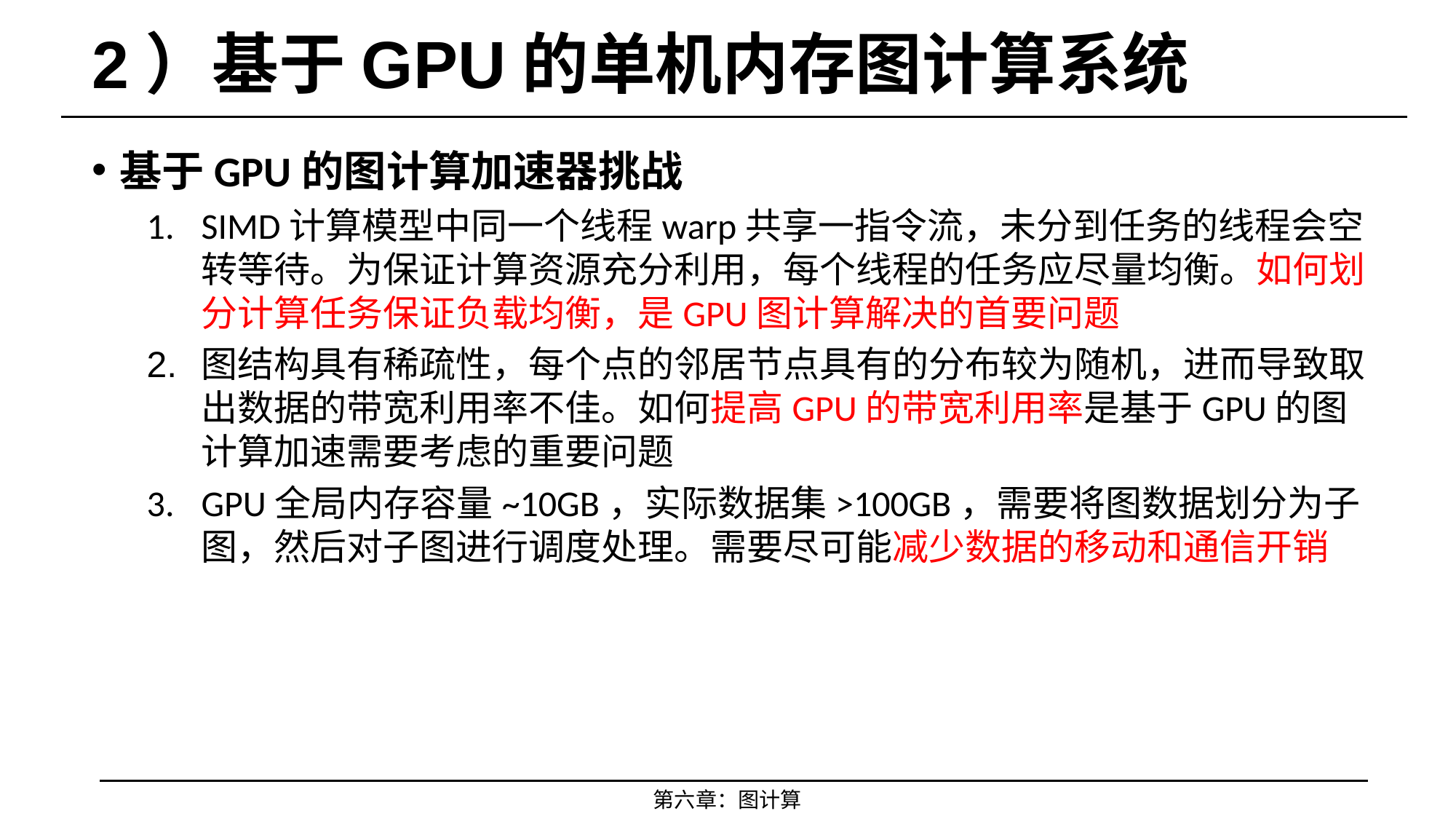

# 2）基于GPU的单机内存图计算系统
基于GPU的图计算加速器挑战
SIMD计算模型中同一个线程warp共享一指令流，未分到任务的线程会空转等待。为保证计算资源充分利用，每个线程的任务应尽量均衡。如何划分计算任务保证负载均衡，是GPU图计算解决的首要问题
图结构具有稀疏性，每个点的邻居节点具有的分布较为随机，进而导致取出数据的带宽利用率不佳。如何提高GPU的带宽利用率是基于GPU的图计算加速需要考虑的重要问题
GPU全局内存容量~10GB，实际数据集>100GB，需要将图数据划分为子图，然后对子图进行调度处理。需要尽可能减少数据的移动和通信开销